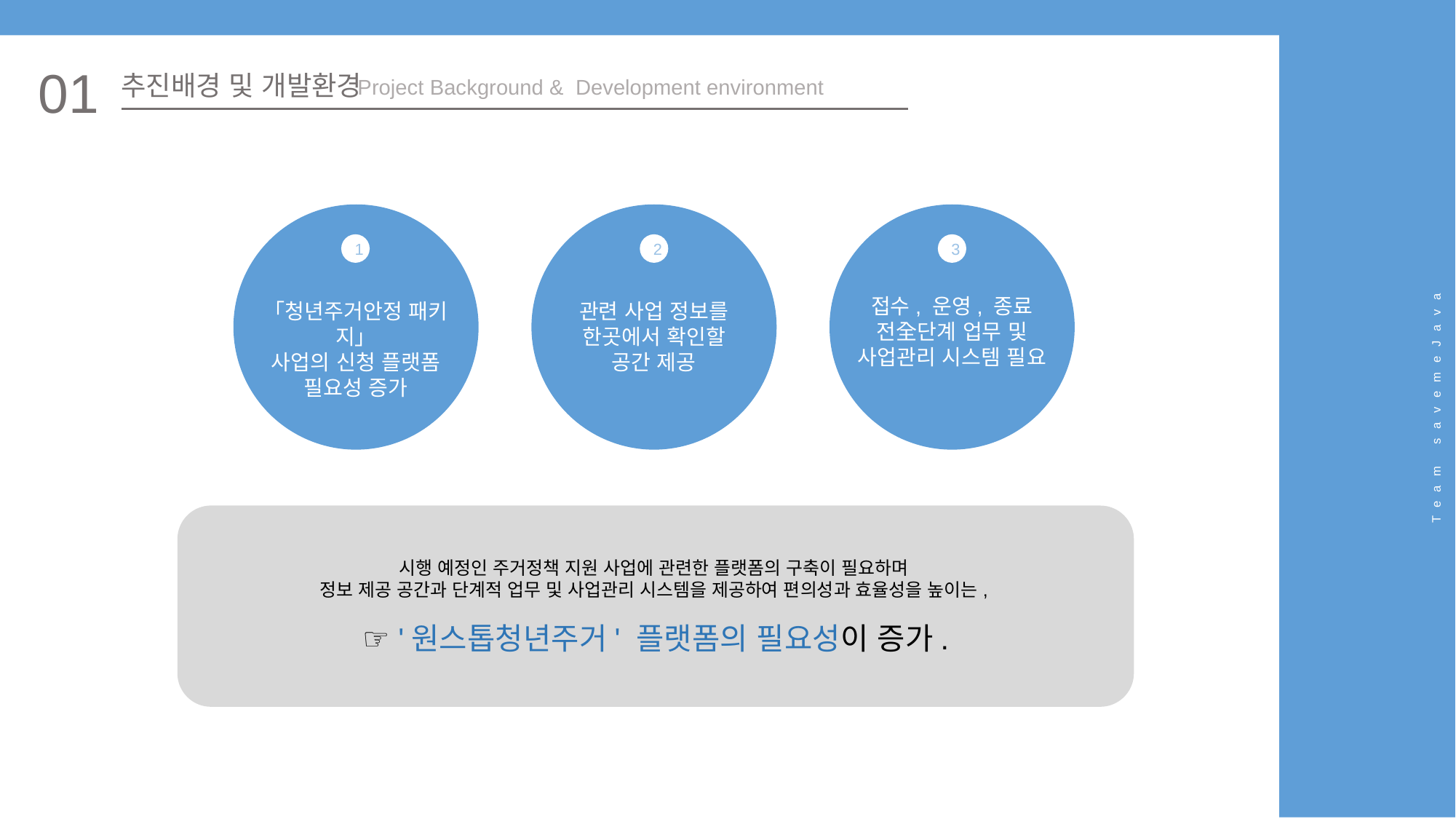

01
추진배경 및 개발환경
Project Background &  Development environment

1
2
3
접수, 운영, 종료
전全단계 업무 및
사업관리 시스템 필요
「청년주거안정 패키지」
사업의 신청 플랫폼
필요성 증가
관련 사업 정보를
한곳에서 확인할
공간 제공
Team savemeJava

시행 예정인 주거정책 지원 사업에 관련한 플랫폼의 구축이 필요하며
정보 제공 공간과 단계적 업무 및 사업관리 시스템을 제공하여 편의성과 효율성을 높이는,
☞ '원스톱청년주거' 플랫폼의 필요성이 증가.